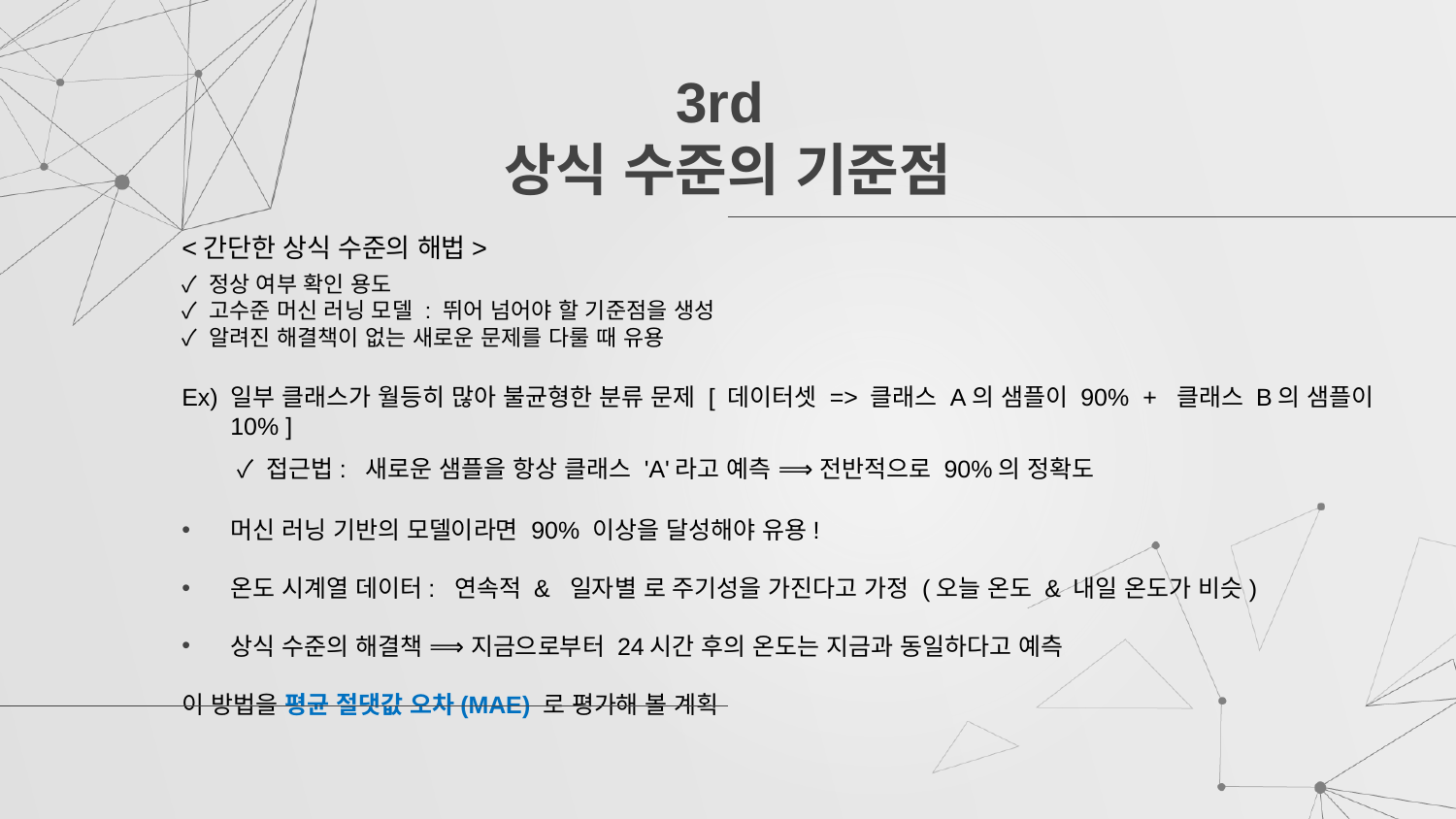

# 3rd 상식 수준의 기준점
<간단한 상식 수준의 해법>

✓ 정상 여부 확인 용도
✓ 고수준 머신 러닝 모델 : 뛰어 넘어야 할 기준점을 생성
✓ 알려진 해결책이 없는 새로운 문제를 다룰 때 유용

Ex) 일부 클래스가 월등히 많아 불균형한 분류 문제 [ 데이터셋 => 클래스 A의 샘플이 90%  +  클래스 B의 샘플이 10% ]

	 ✓ 접근법:  새로운 샘플을 항상 클래스 'A'라고 예측 ⟹ 전반적으로 90%의 정확도

머신 러닝 기반의 모델이라면 90% 이상을 달성해야 유용!

온도 시계열 데이터:  연속적 &  일자별 로 주기성을 가진다고 가정 (오늘 온도 & 내일 온도가 비슷)

상식 수준의 해결책 ⟹ 지금으로부터 24시간 후의 온도는 지금과 동일하다고 예측

이 방법을 평균 절댓값 오차(MAE) 로 평가해 볼 계획